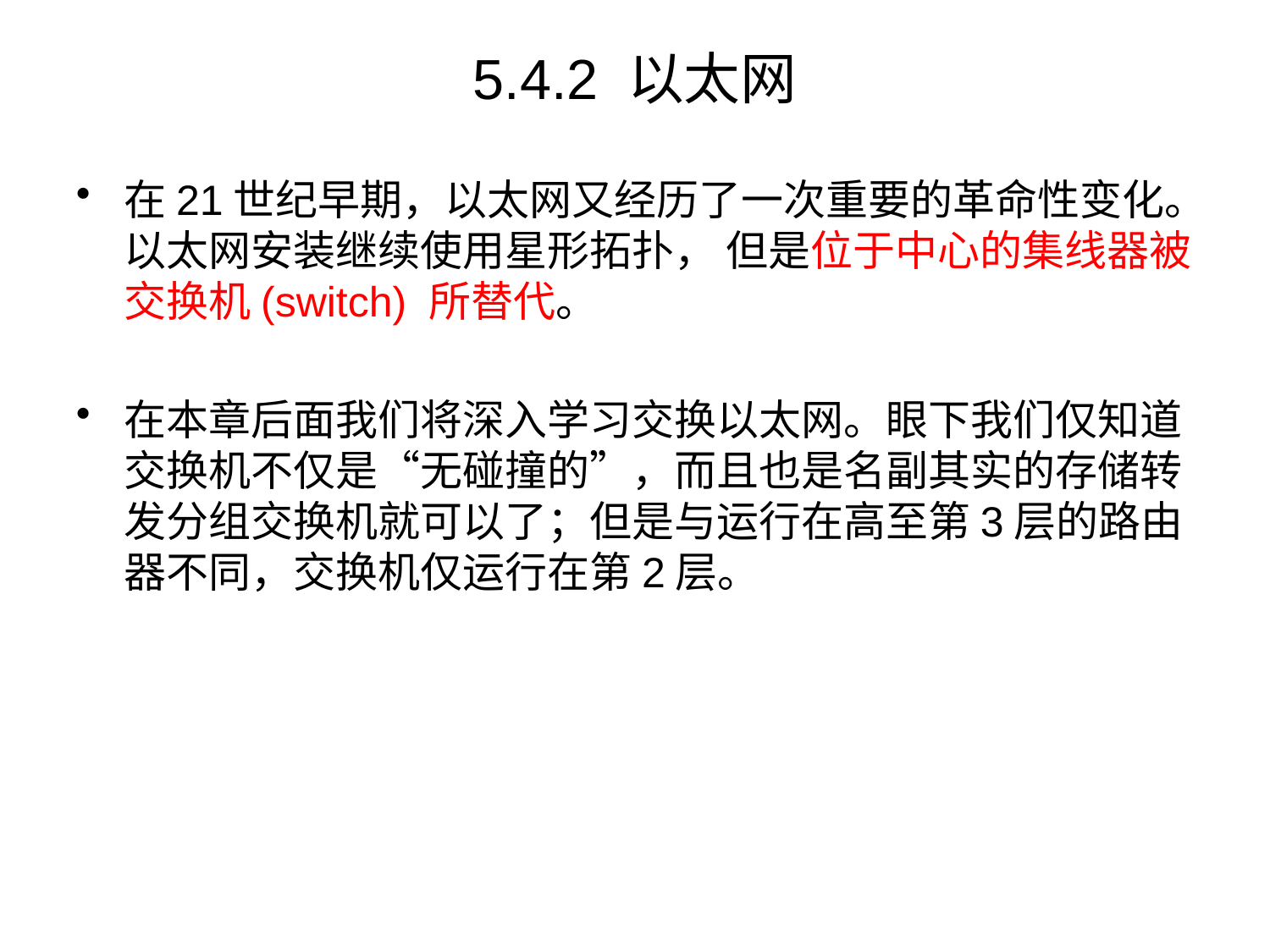

# 5.4.2 以太网
在21世纪早期，以太网又经历了一次重要的革命性变化。以太网安装继续使用星形拓扑， 但是位于中心的集线器被交换机(switch) 所替代。

在本章后面我们将深入学习交换以太网。眼下我们仅知道交换机不仅是“无碰撞的”，而且也是名副其实的存储转发分组交换机就可以了；但是与运行在高至第3层的路由器不同，交换机仅运行在第2层。